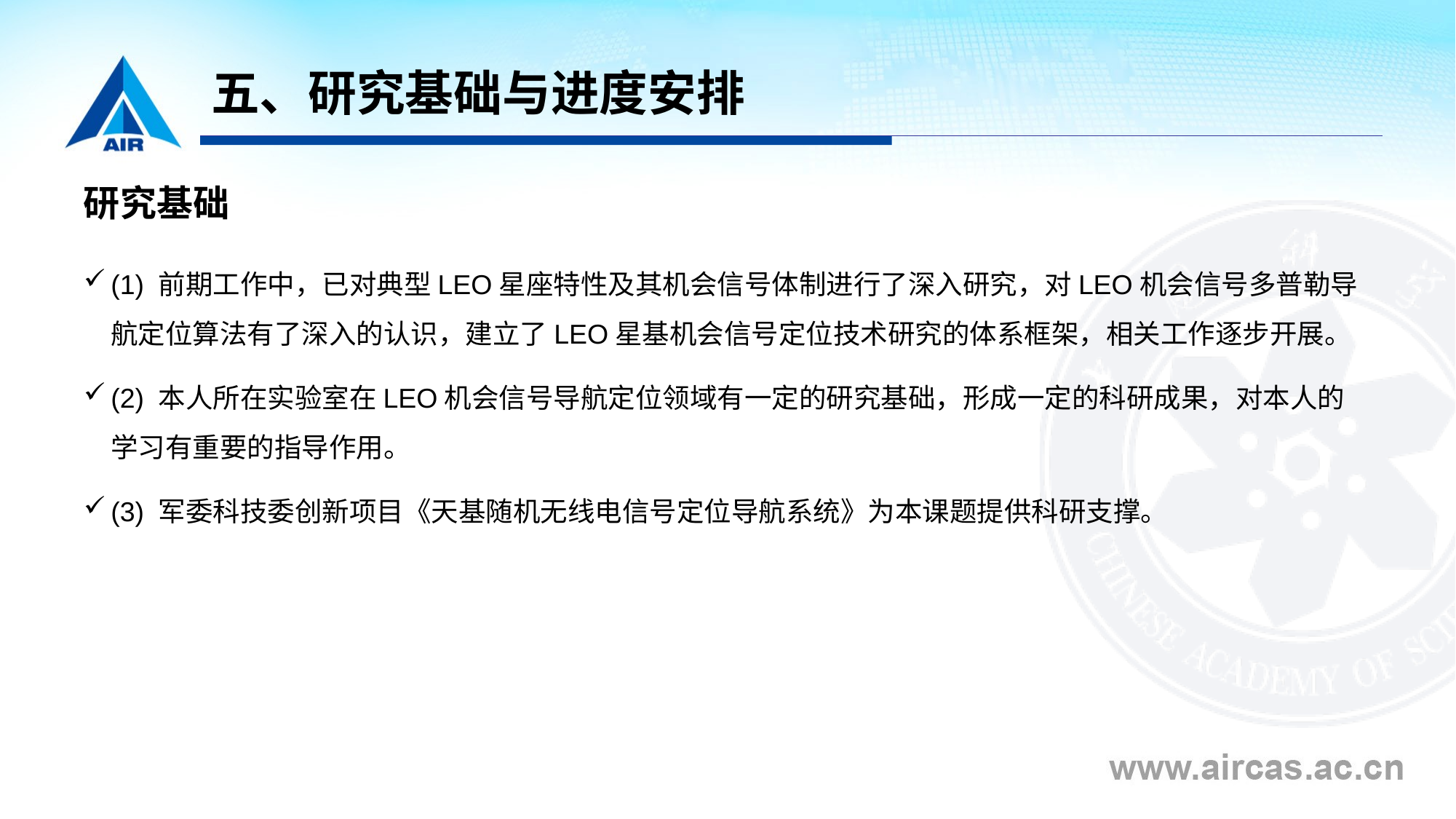

# 五、研究基础与进度安排
研究基础
(1) 前期工作中，已对典型LEO星座特性及其机会信号体制进行了深入研究，对LEO机会信号多普勒导航定位算法有了深入的认识，建立了LEO星基机会信号定位技术研究的体系框架，相关工作逐步开展。
(2) 本人所在实验室在LEO机会信号导航定位领域有一定的研究基础，形成一定的科研成果，对本人的学习有重要的指导作用。
(3) 军委科技委创新项目《天基随机无线电信号定位导航系统》为本课题提供科研支撑。